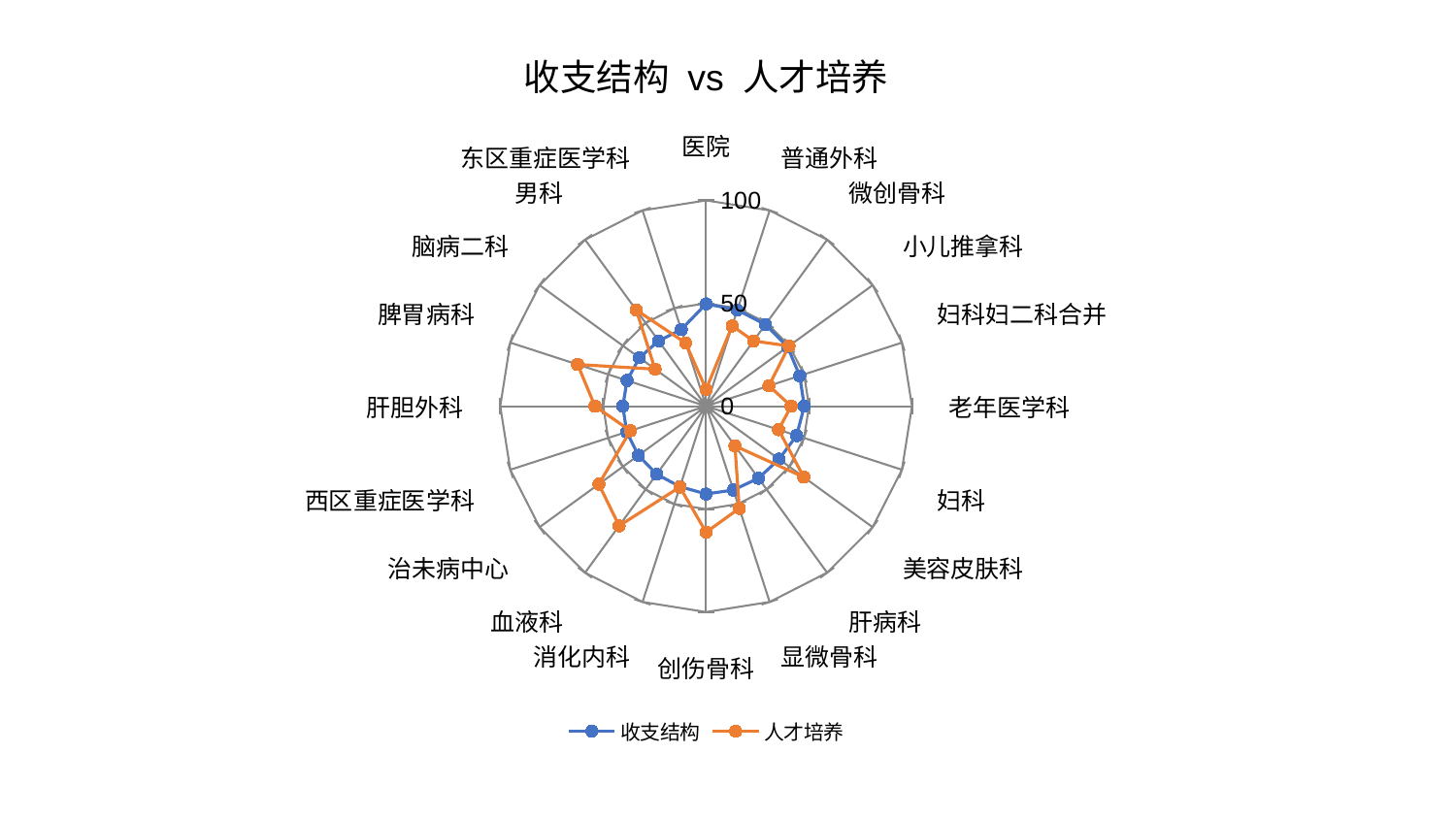

### Chart: 收支结构 vs 人才培养

| Category | 收支结构 | 人才培养 |
|---|---|---|
| 医院 | 49.70754660740682 | 8.165203472923862 |
| 普通外科 | 49.14595466342883 | 41.03399867081011 |
| 微创骨科 | 49.064422453234144 | 39.19126986984746 |
| 小儿推拿科 | 48.97461602851868 | 49.82472335008723 |
| 妇科妇二科合并 | 47.82397430504632 | 32.08905304824606 |
| 老年医学科 | 47.70661718899994 | 41.32315203787832 |
| 妇科 | 46.27910037867643 | 37.00560588637966 |
| 美容皮肤科 | 43.804394480565165 | 58.658553678512796 |
| 肝病科 | 43.2882901499196 | 23.861011760939444 |
| 显微骨科 | 42.82761339937723 | 52.197806222303285 |
| 创伤骨科 | 42.662205871426096 | 61.26081542097696 |
| 消化内科 | 41.110179421675966 | 41.3053616684925 |
| 血液科 | 40.8773099237419 | 71.8712285079899 |
| 治未病中心 | 40.65639845809217 | 64.42429765789629 |
| 西区重症医学科 | 40.55984240771452 | 38.65000326129323 |
| 肝胆外科 | 40.45796601295078 | 53.98847385934829 |
| 脾胃病科 | 40.380802750567725 | 65.61773307574866 |
| 脑病二科 | 40.06502433385143 | 30.640129017037392 |
| 男科 | 39.232574436703004 | 57.73513842679927 |
| 东区重症医学科 | 39.141001904058534 | 32.32437271774 |
31